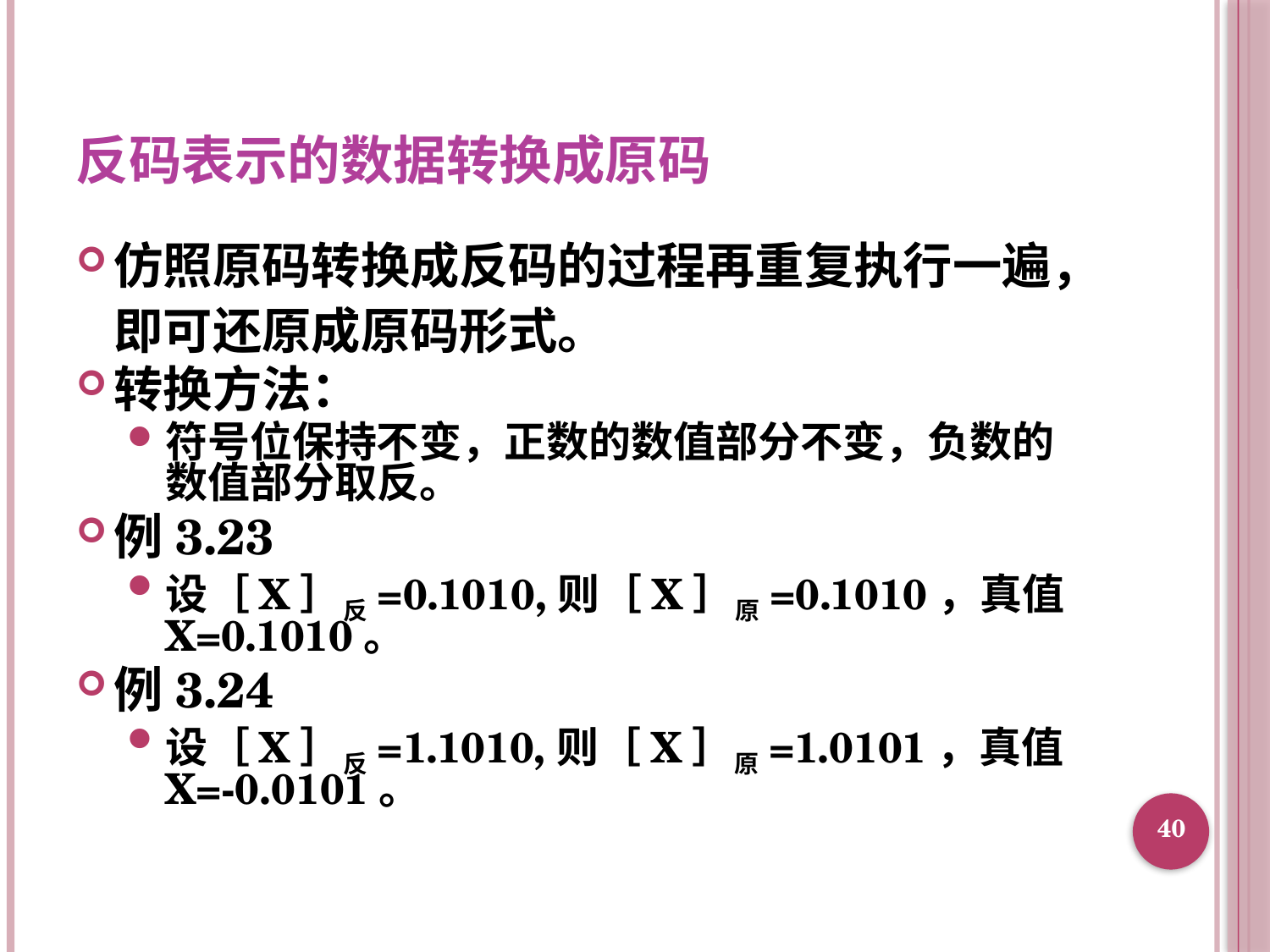

# 反码表示的数据转换成原码
仿照原码转换成反码的过程再重复执行一遍，即可还原成原码形式。
转换方法：
符号位保持不变，正数的数值部分不变，负数的数值部分取反。
例3.23
设［X］反=0.1010,则［X］原=0.1010，真值X=0.1010。
例3.24
设［X］反=1.1010,则［X］原=1.0101，真值
X=-0.0101。
40